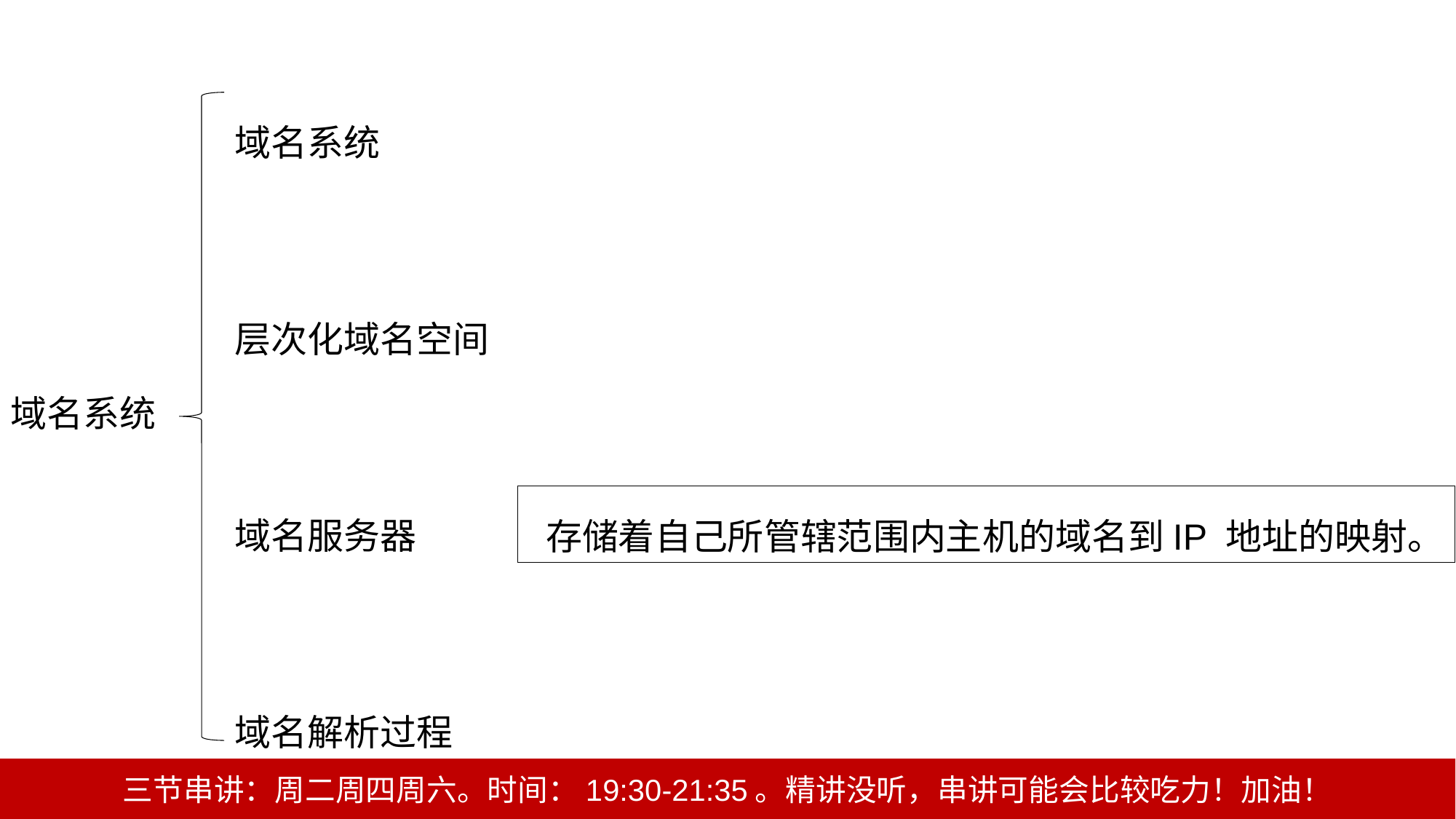

域名系统

层次化域名空间

域名服务器

域名解析过程
域名系统
 存储着自己所管辖范围内主机的域名到IP 地址的映射。